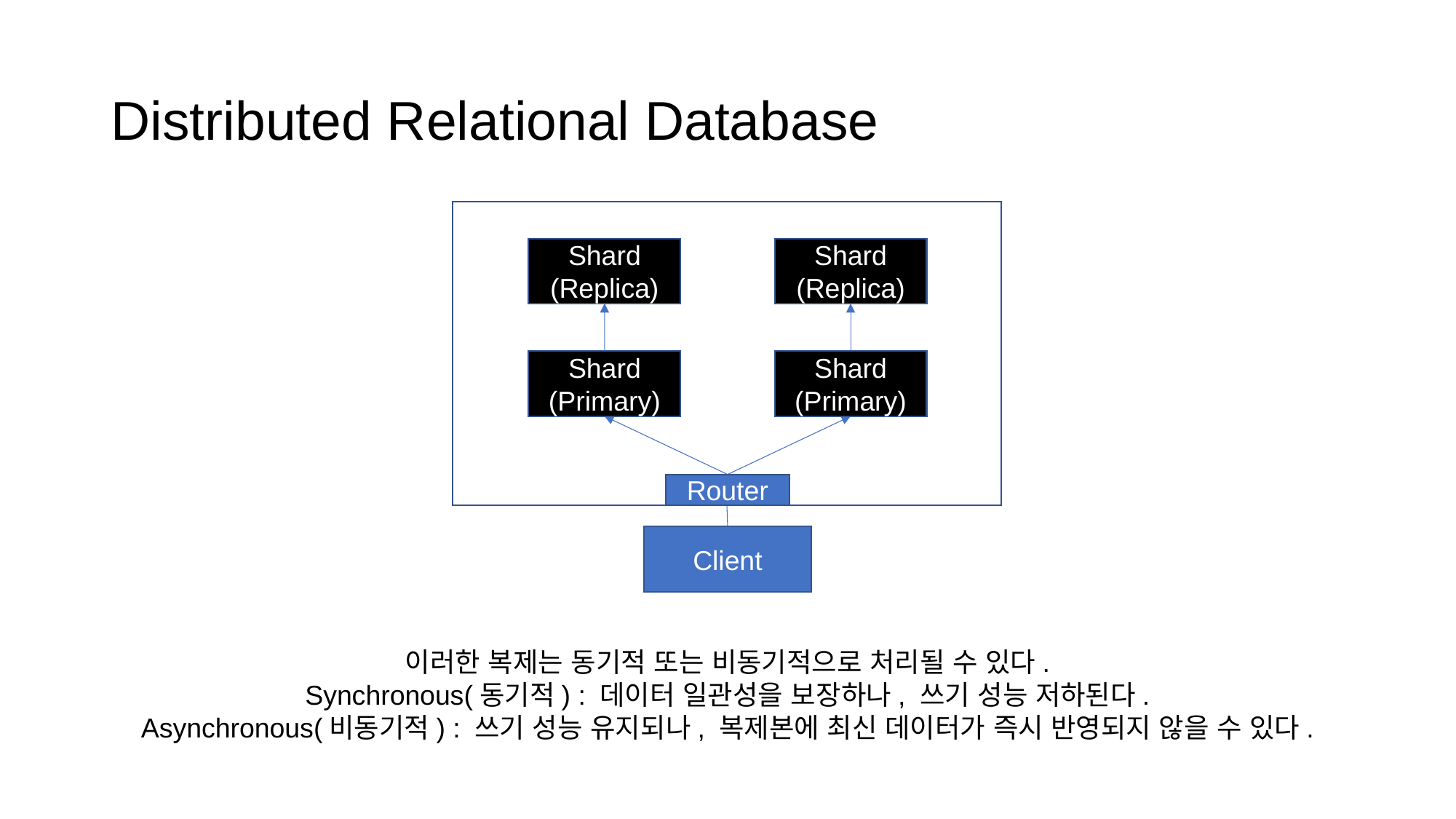

# Distributed Relational Database

Shard
(Replica)
Shard
(Replica)
Shard
(Primary)
Shard
(Primary)
Router
Client
이러한 복제는 동기적 또는 비동기적으로 처리될 수 있다.
Synchronous(동기적) : 데이터 일관성을 보장하나, 쓰기 성능 저하된다.
Asynchronous(비동기적) : 쓰기 성능 유지되나, 복제본에 최신 데이터가 즉시 반영되지 않을 수 있다.